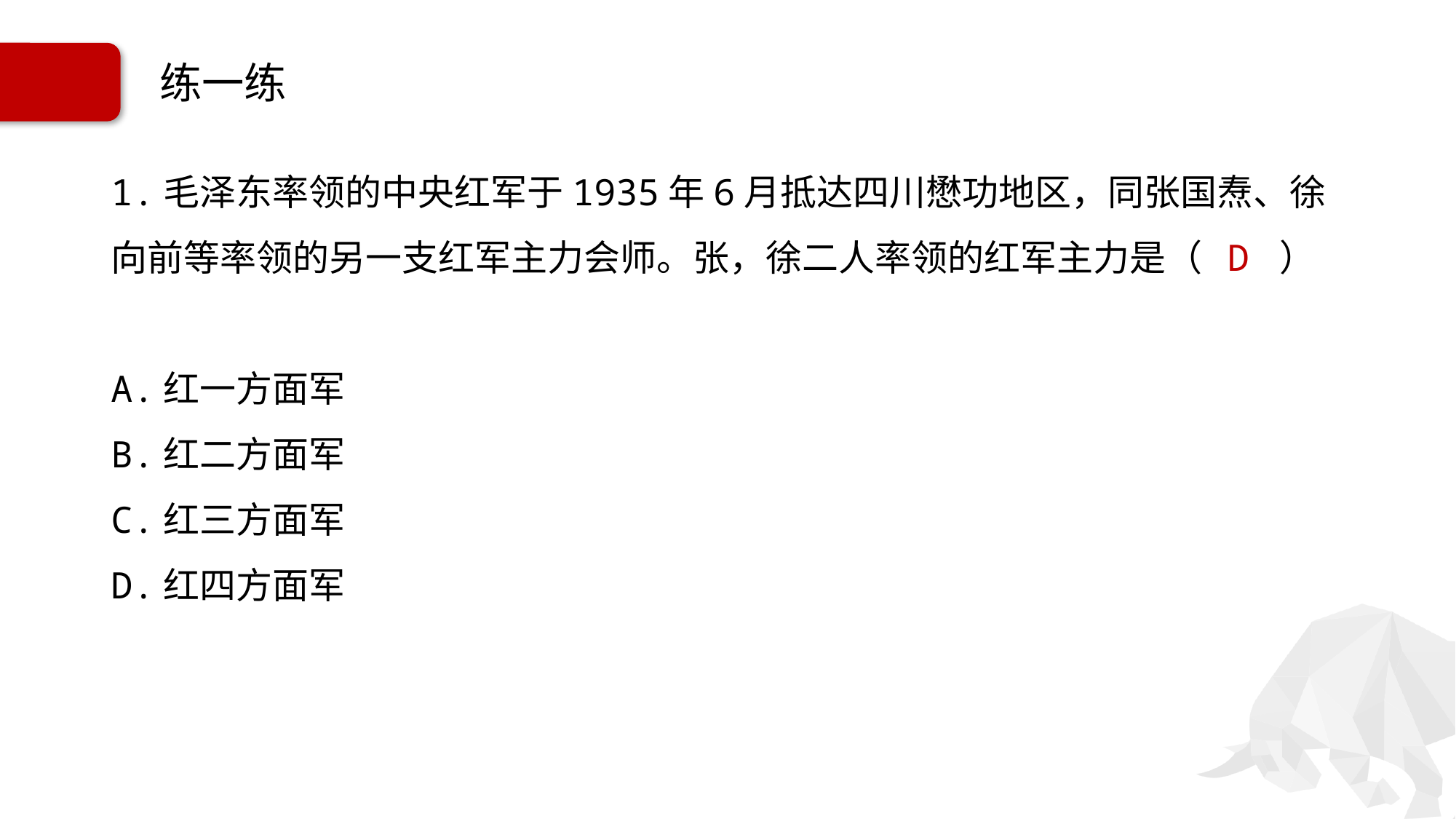

# 练一练
1.毛泽东率领的中央红军于1935年6月抵达四川懋功地区，同张国焘、徐向前等率领的另一支红军主力会师。张，徐二人率领的红军主力是（  D ）
A.红一方面军
B.红二方面军
C.红三方面军
D.红四方面军